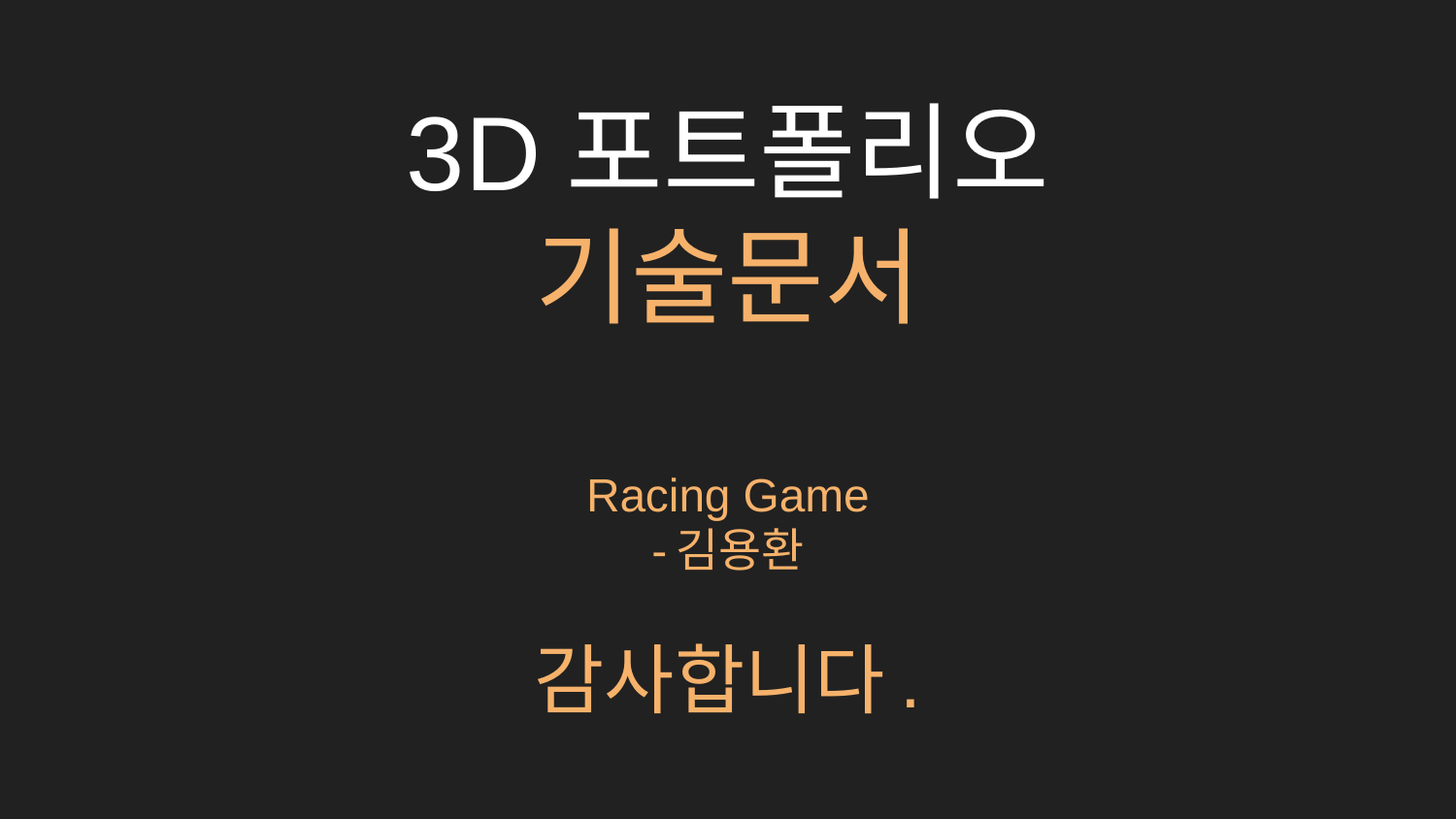

# 3D포트폴리오
기술문서
Racing Game
-김용환

감사합니다.